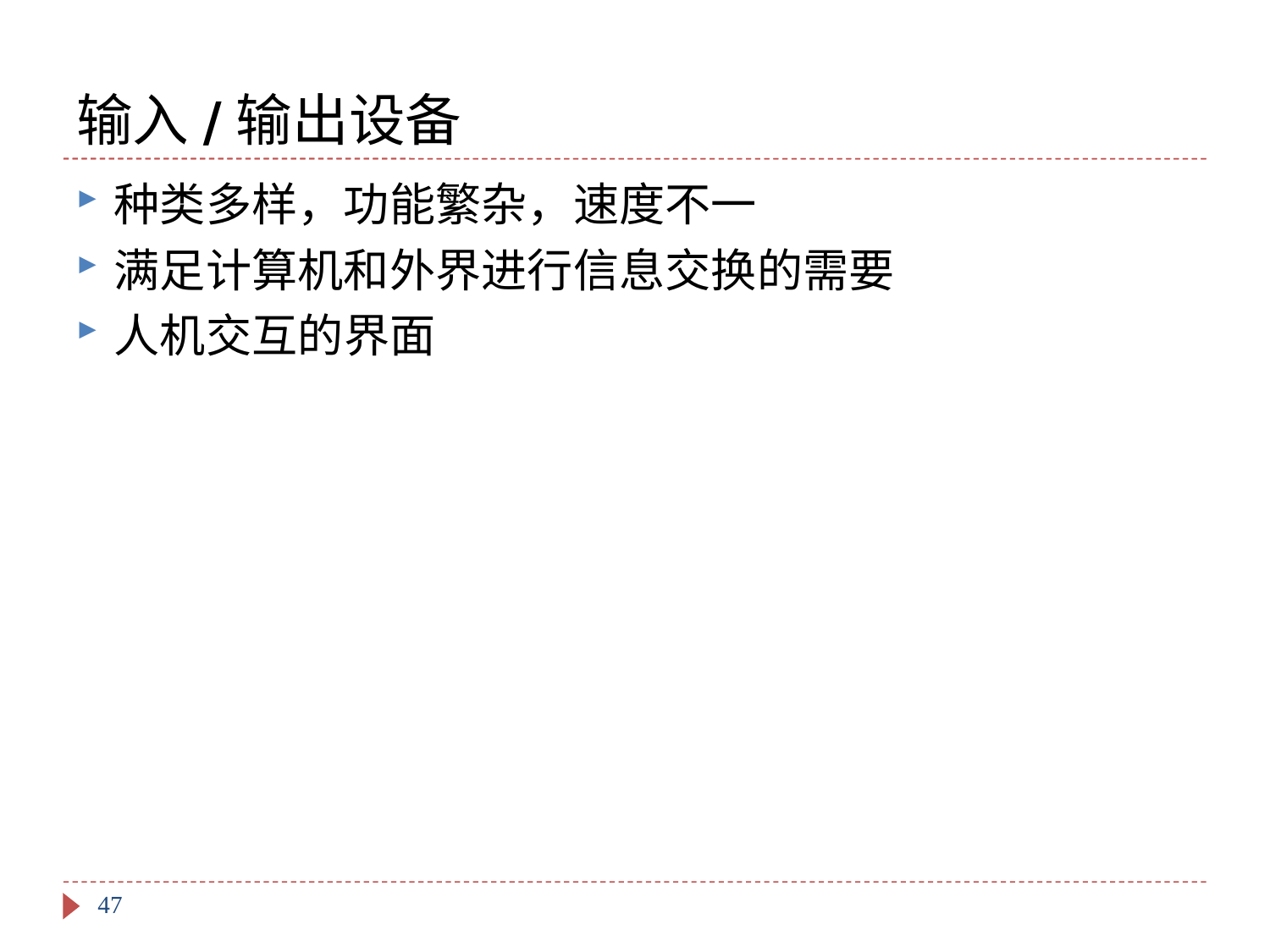

# 输入/输出设备
种类多样，功能繁杂，速度不一
满足计算机和外界进行信息交换的需要
人机交互的界面
47